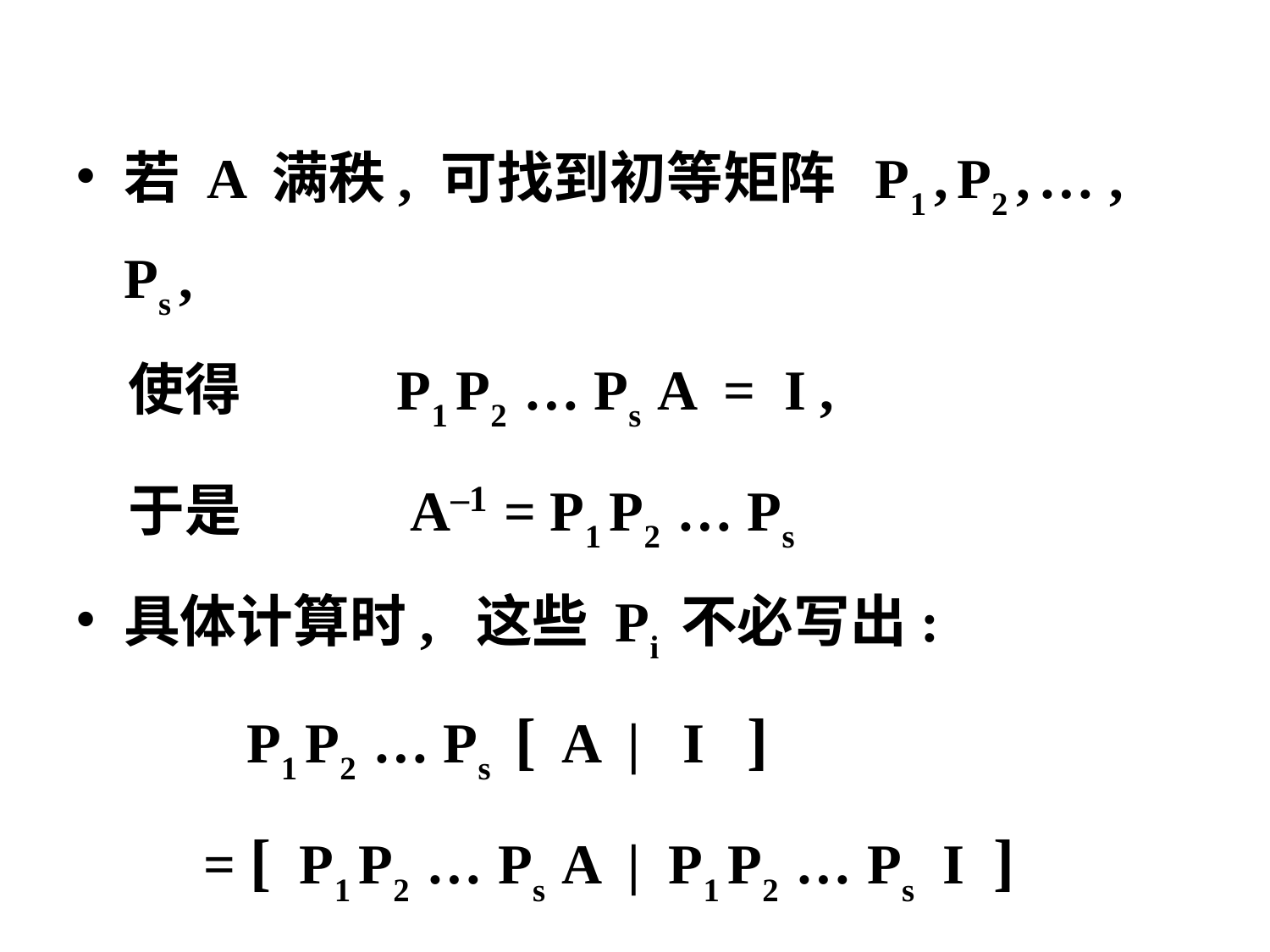

若 A 满秩, 可找到初等矩阵  P1 , P2 , … , Ps ,
   使得           P1 P2  … Ps  A  =  I ,
   于是            A–1  = P1 P2  … Ps
具体计算时,  这些 Pi 不必写出:
            P1 P2  … Ps   [  A  |   I   ]
         = [  P1 P2  … Ps  A  |  P1 P2  … Ps  I  ]
                      =   [   I   |  A-1  ]